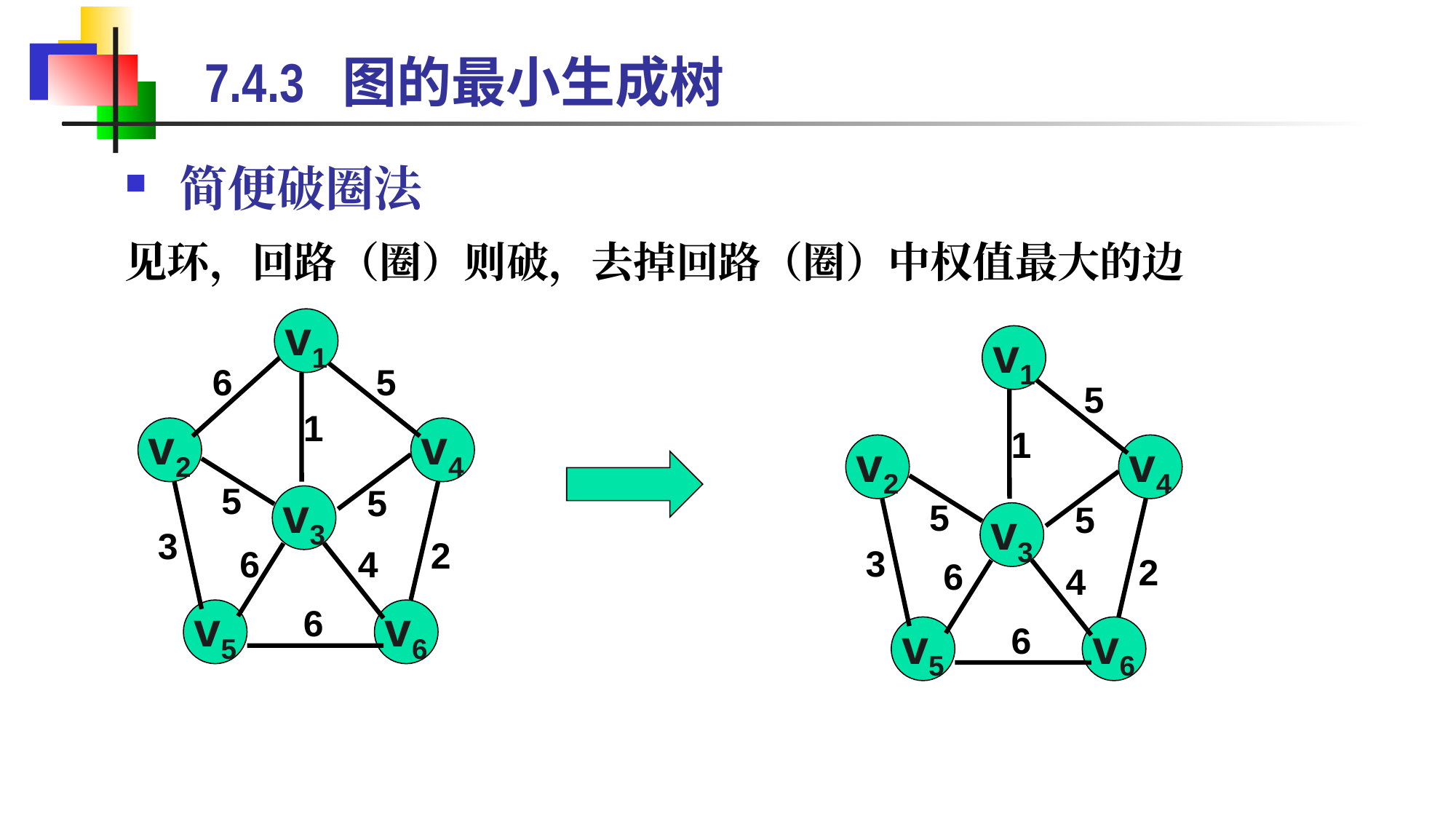

# 7.4.3  图的最小生成树
简便破圈法
见环，回路（圈）则破，去掉回路（圈）中权值最大的边

v1

6
5

1
v2
v4

5
5

3
2
6
4

6
v5
v6

v3
v1
5

1
v2
v4

5
5

v3
3
2
6
4

6
v5
v6